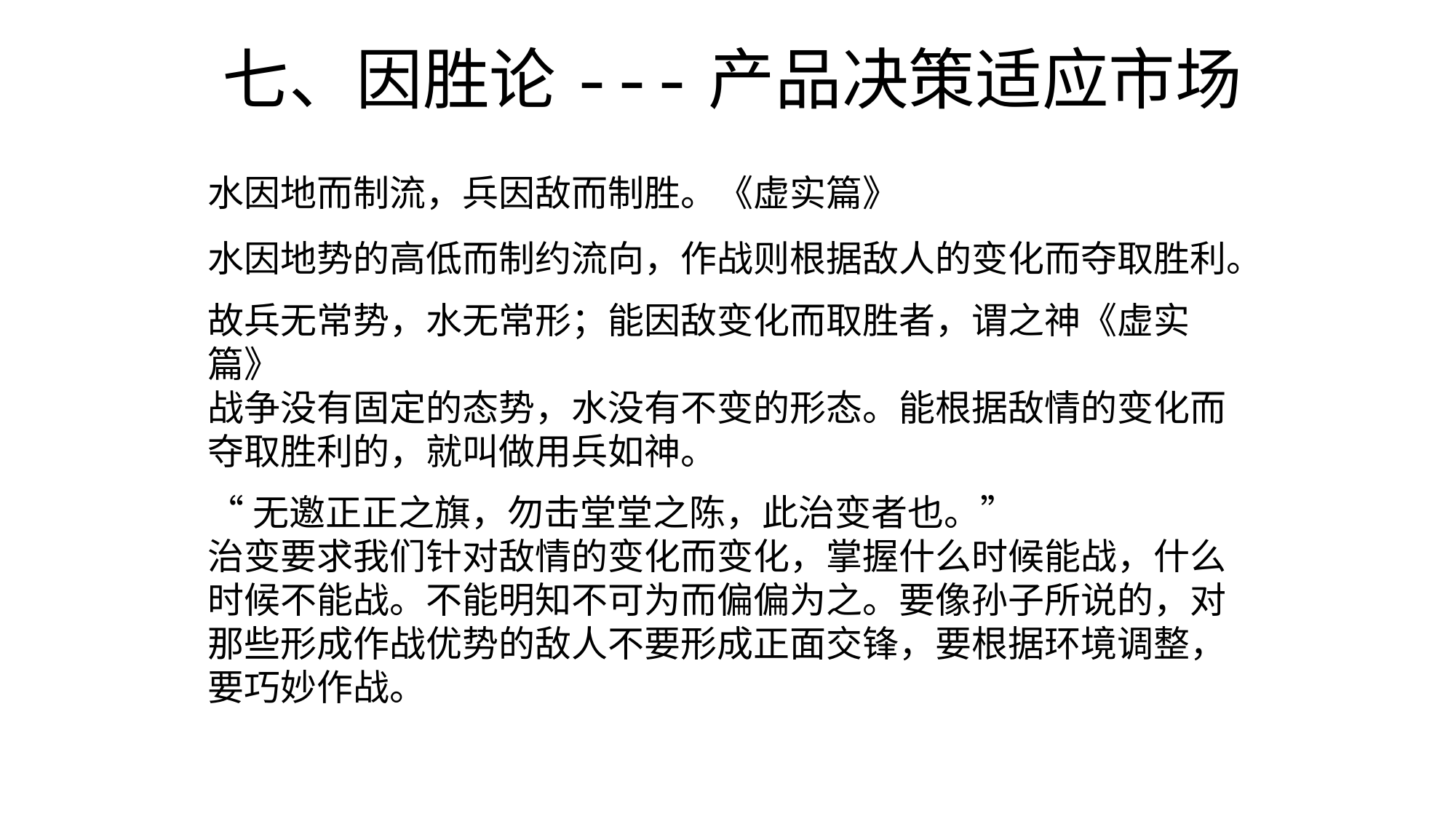

七、因胜论---产品决策适应市场
水因地而制流，兵因敌而制胜。《虚实篇》
水因地势的高低而制约流向，作战则根据敌人的变化而夺取胜利。
故兵无常势，水无常形；能因敌变化而取胜者，谓之神《虚实篇》
战争没有固定的态势，水没有不变的形态。能根据敌情的变化而夺取胜利的，就叫做用兵如神。
“无邀正正之旗，勿击堂堂之陈，此治变者也。”
治变要求我们针对敌情的变化而变化，掌握什么时候能战，什么时候不能战。不能明知不可为而偏偏为之。要像孙子所说的，对那些形成作战优势的敌人不要形成正面交锋，要根据环境调整，要巧妙作战。